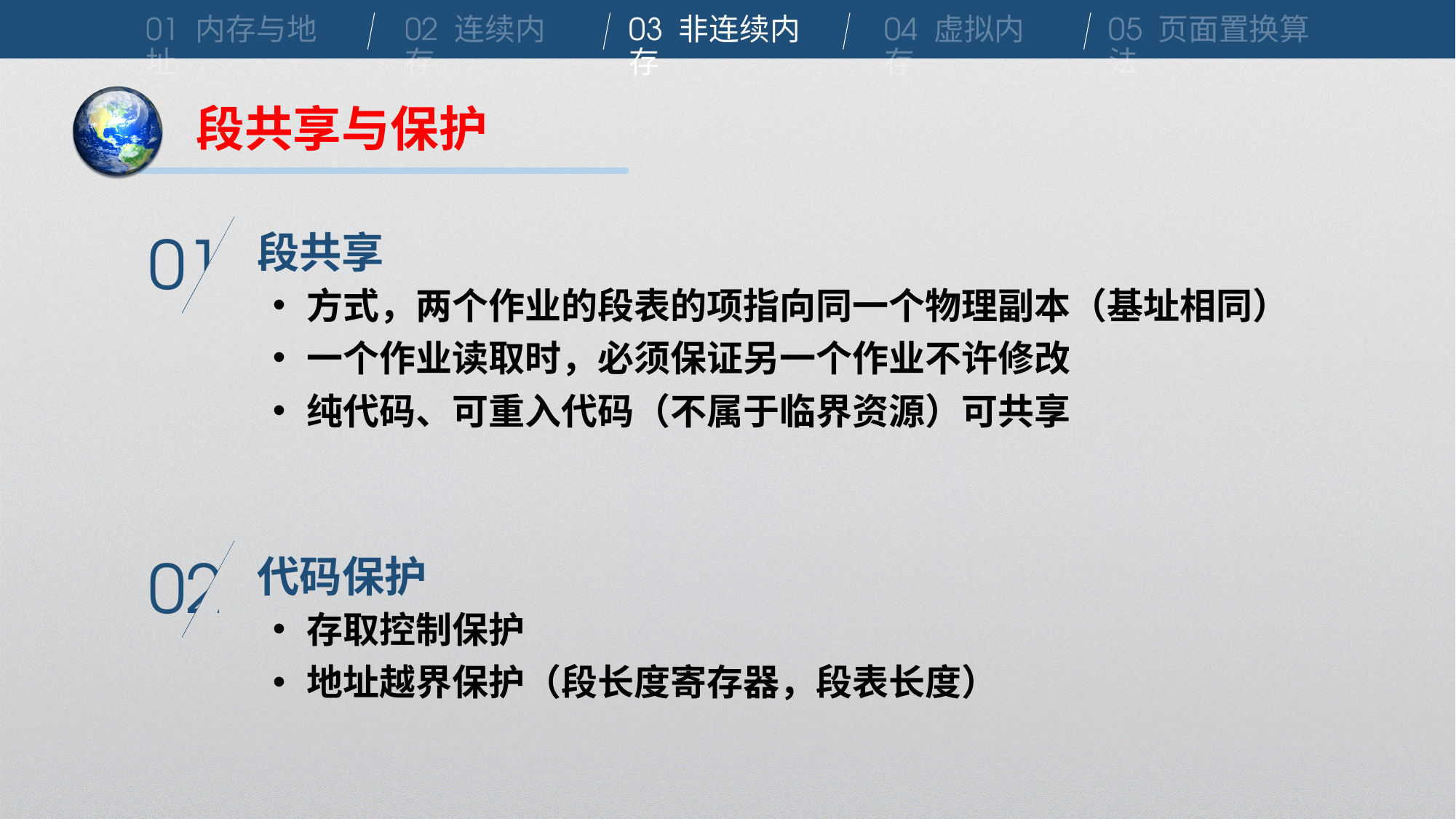

01 内存与地址
02 连续内存
03 非连续内存
04 虚拟内存
05 页面置换算法
段共享与保护
段共享

01
方式，两个作业的段表的项指向同一个物理副本（基址相同）
一个作业读取时，必须保证另一个作业不许修改
纯代码、可重入代码（不属于临界资源）可共享
代码保护

02
存取控制保护
地址越界保护（段长度寄存器，段表长度）